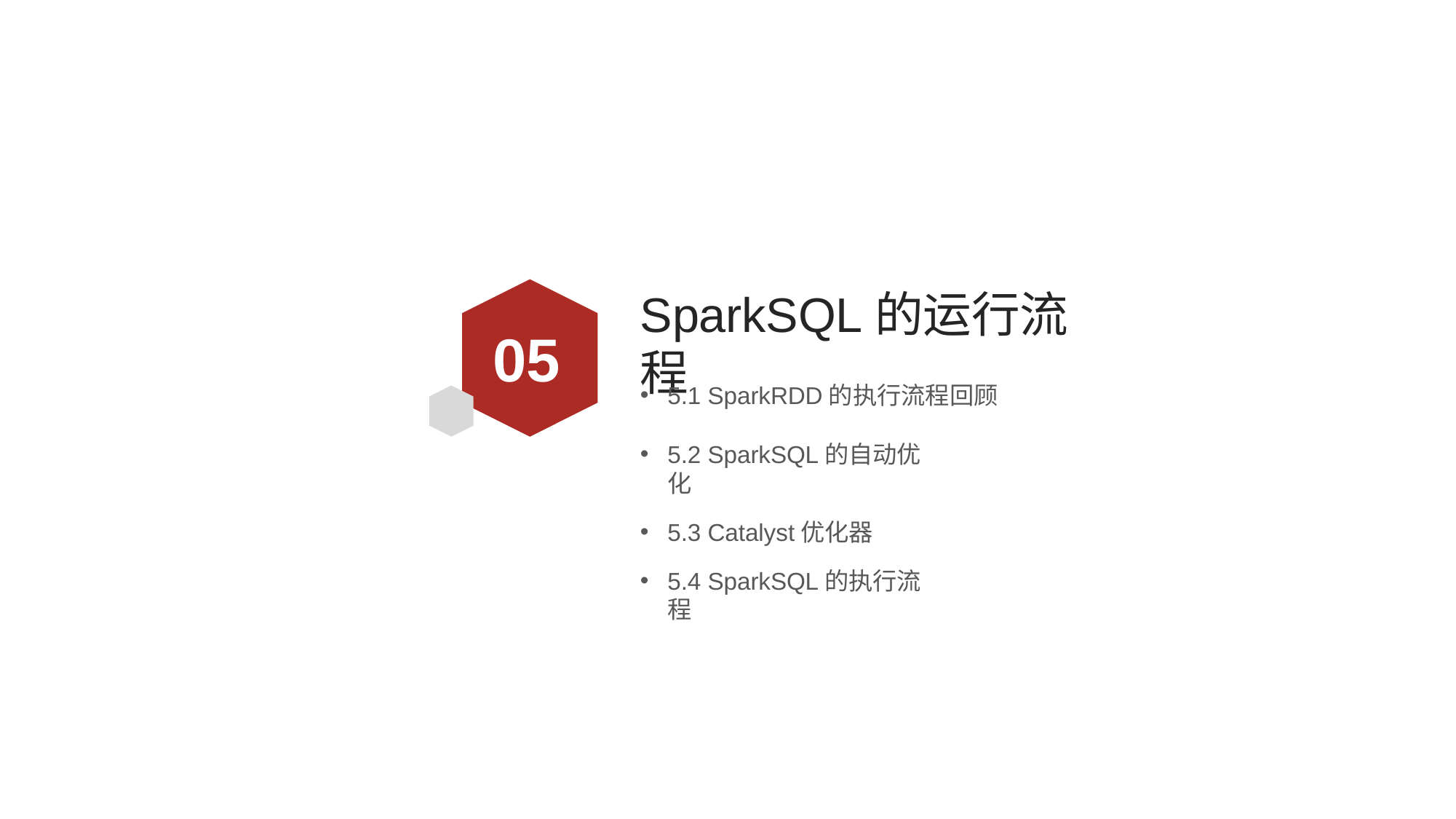

# SparkSQL的运行流程
05
5.1 SparkRDD的执行流程回顾
5.2 SparkSQL的自动优化

5.3 Catalyst优化器

5.4 SparkSQL的执行流程